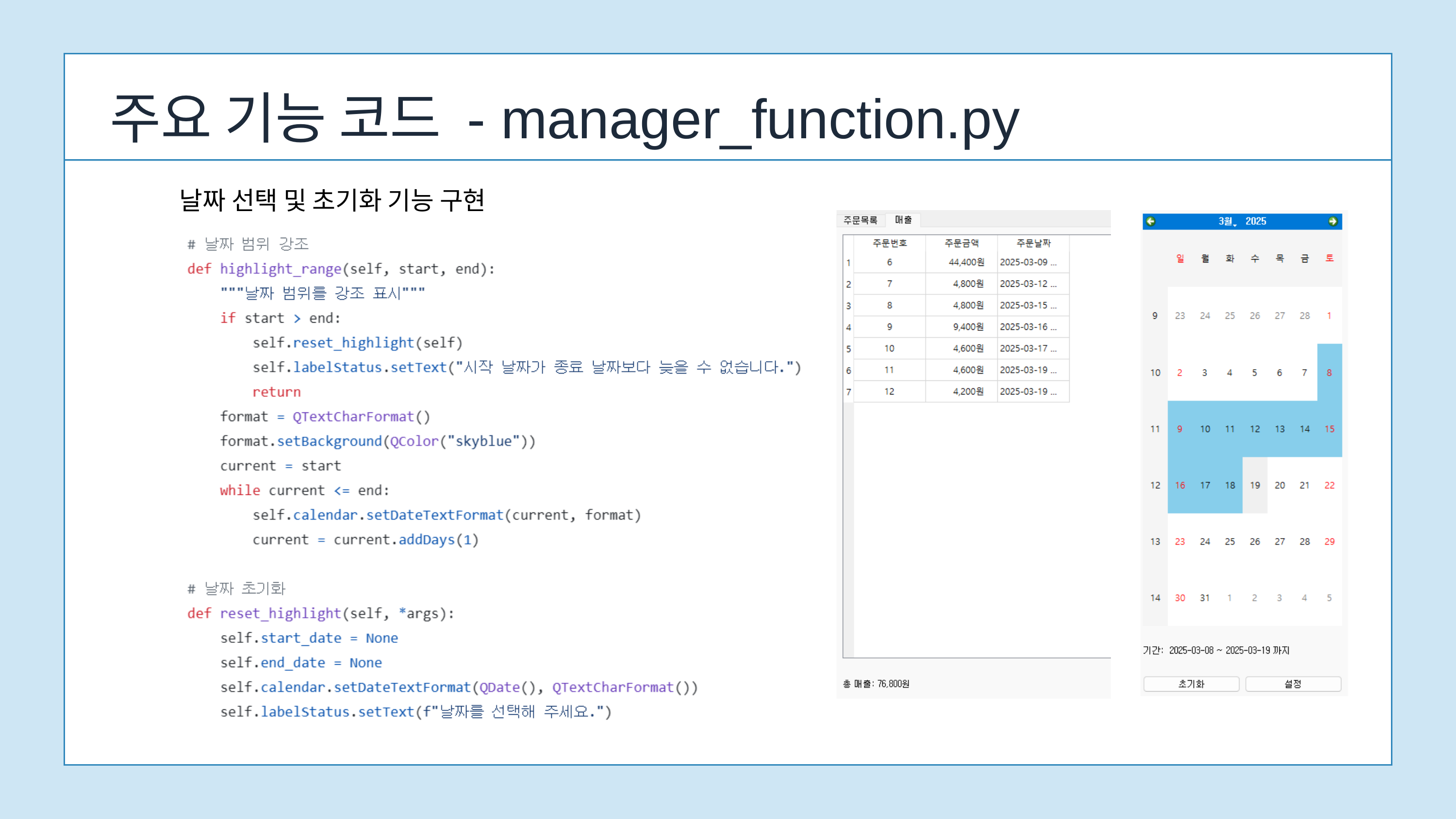

주요 기능 코드 - manager_function.py

날짜 선택 및 초기화 기능 구현